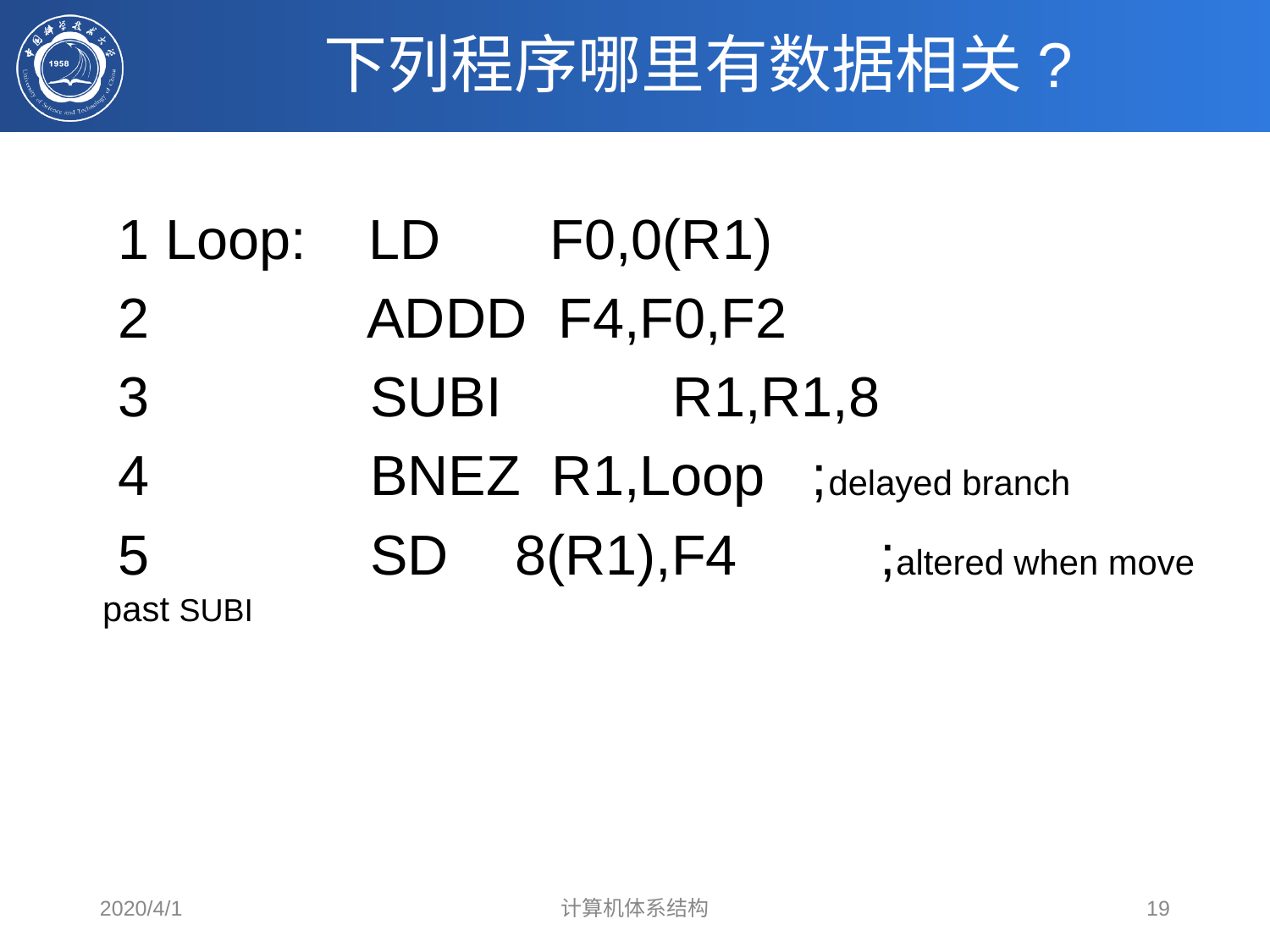

# 下列程序哪里有数据相关?
 1 Loop:    LD       F0,0(R1)
 2	         ADDD  F4,F0,F2
 3	         SUBI	    R1,R1,8
 4	         BNEZ  R1,Loop   ;delayed branch
 5 	         SD	  8(R1),F4	 ;altered when move past SUBI

2020/4/1
计算机体系结构
19